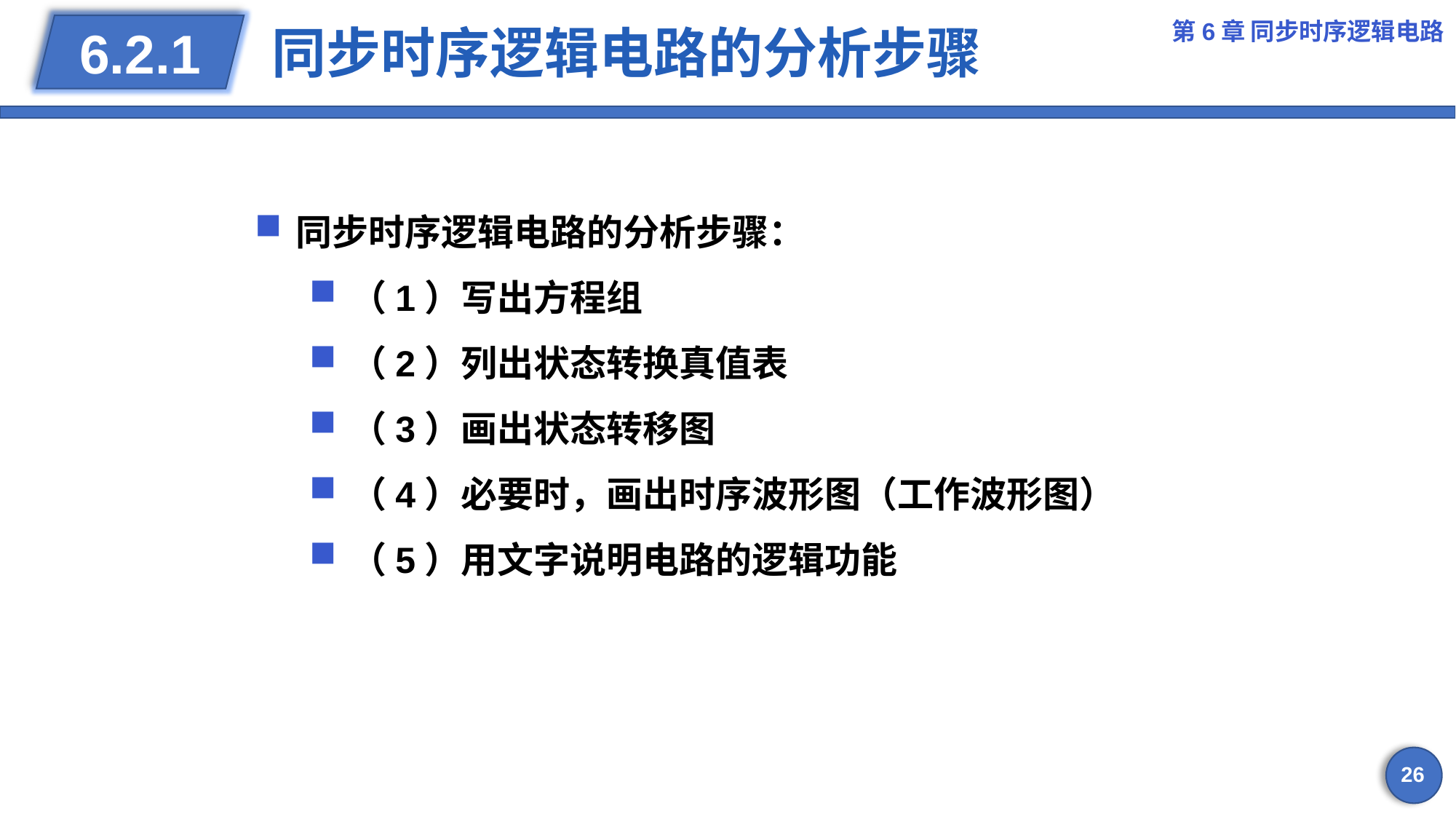

第6章 同步时序逻辑电路
# 同步时序逻辑电路的分析步骤
6.2.1
同步时序逻辑电路的分析步骤：
（1）写出方程组
（2）列出状态转换真值表
（3）画出状态转移图
（4）必要时，画出时序波形图（工作波形图）
（5）用文字说明电路的逻辑功能
26